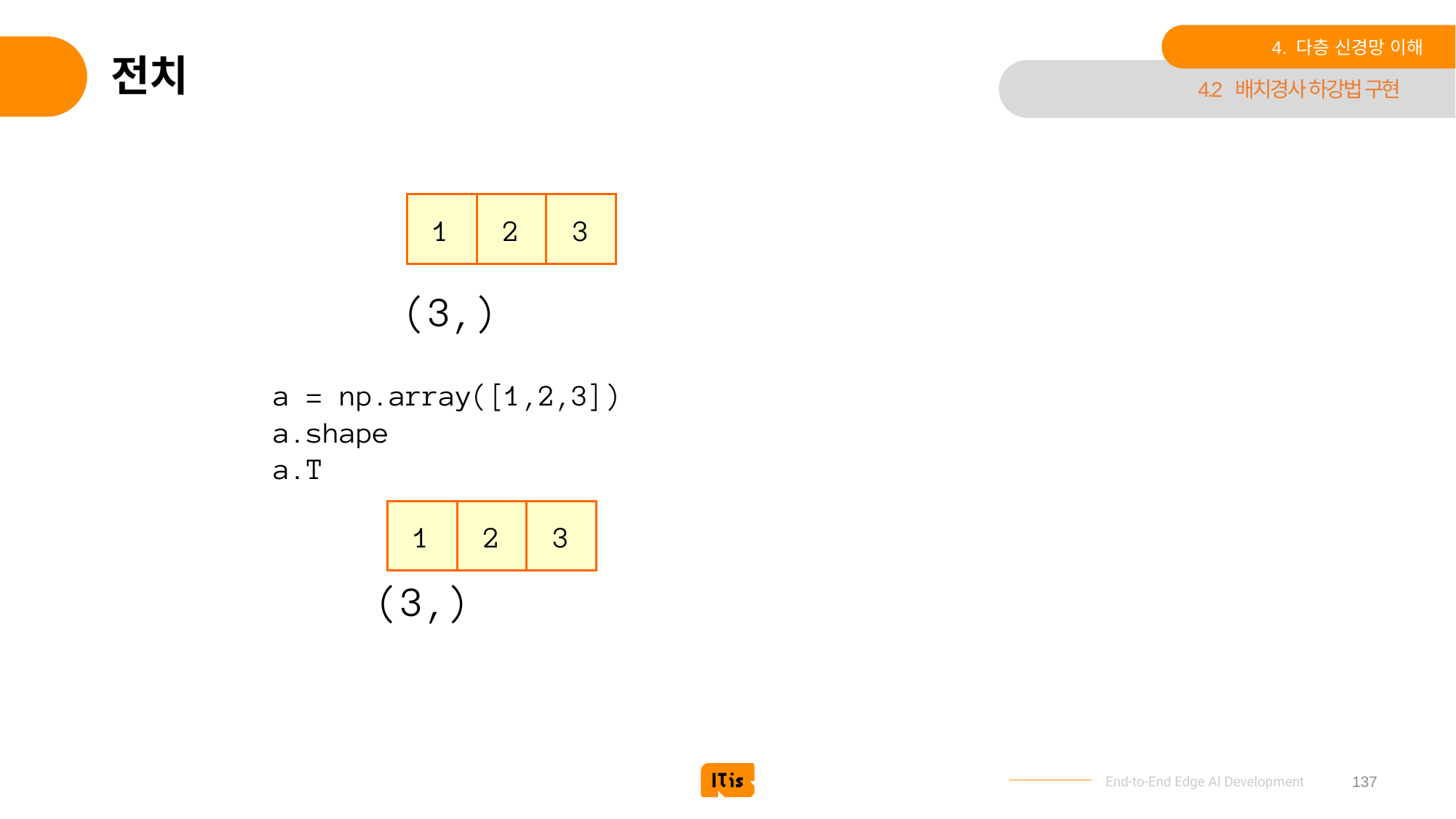

4. 다층 신경망 이해
# 전치
4.2  배치경사 하강법 구현

3
2
1
(3,)
a = np.array([1,2,3])
a.shape
a.T
3
2
1
(3,)
137